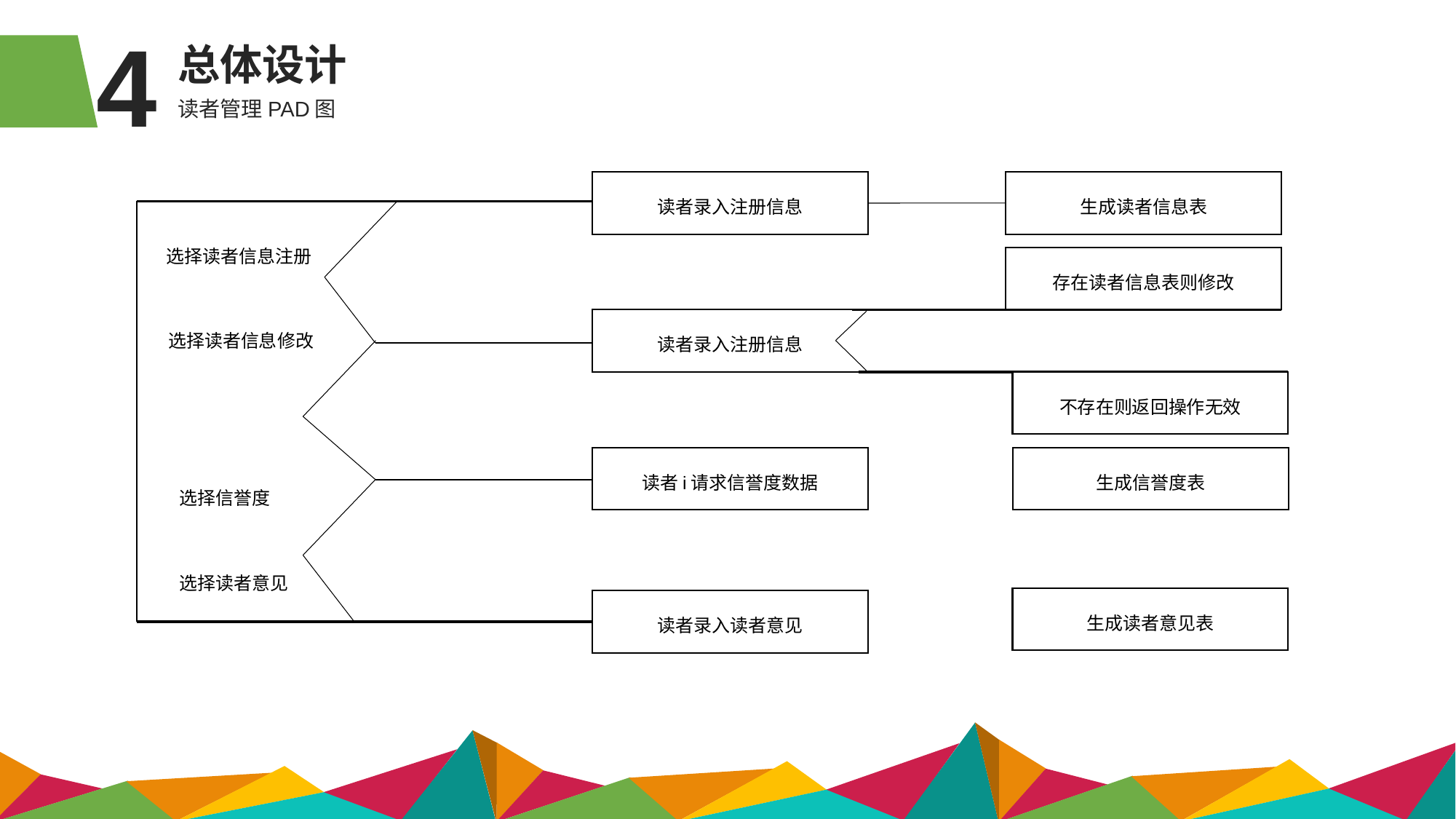

4
总体设计
读者管理PAD图
生成读者信息表
读者录入注册信息
选择读者信息注册
存在读者信息表则修改
读者录入注册信息

选择读者信息修改
不存在则返回操作无效
读者i请求信誉度数据
生成信誉度表
选择信誉度
选择读者意见
生成读者意见表
读者录入读者意见